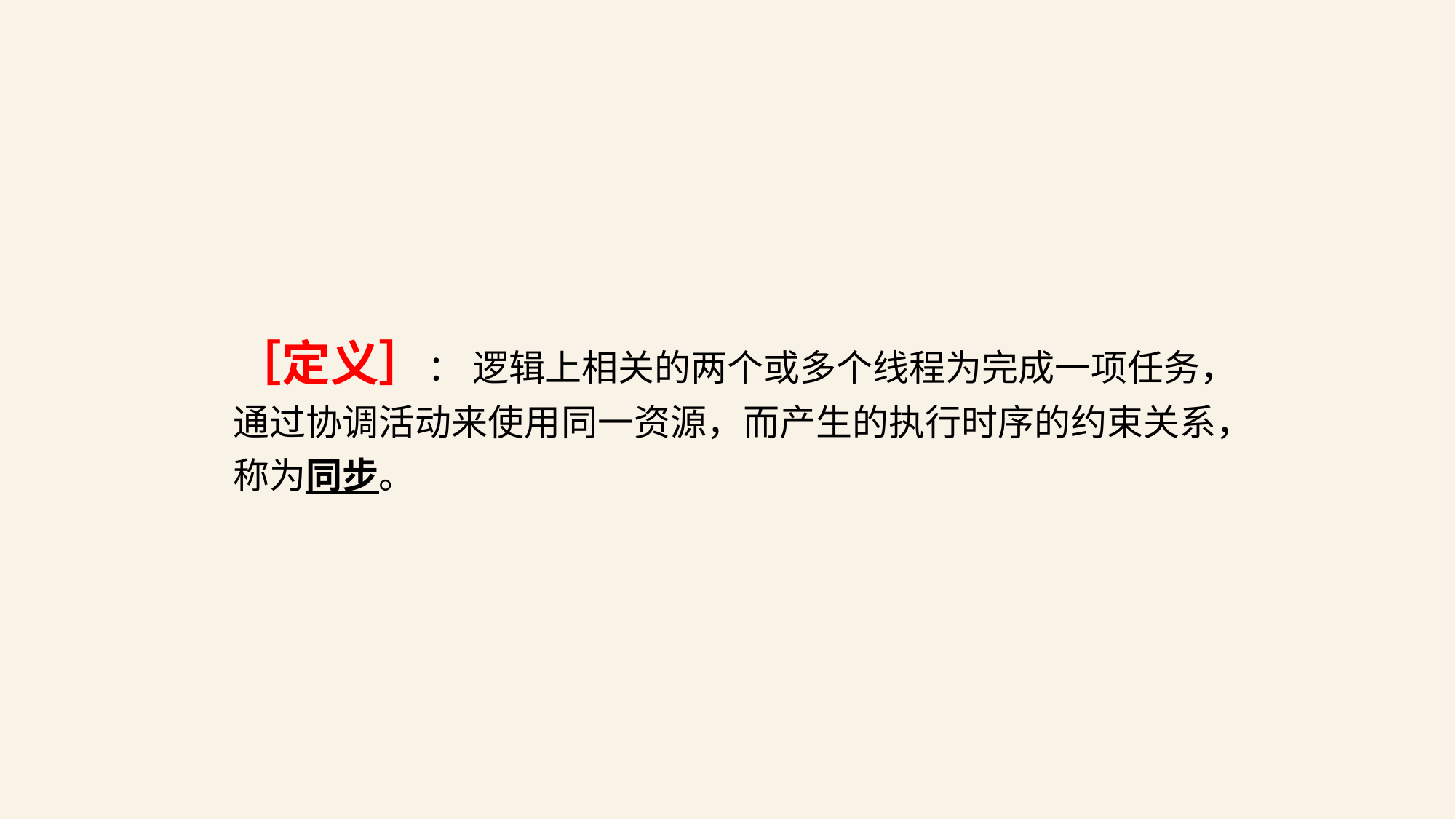

［定义］： 逻辑上相关的两个或多个线程为完成一项任务，
通过协调活动来使用同一资源，而产生的执行时序的约束关系，称为同步。